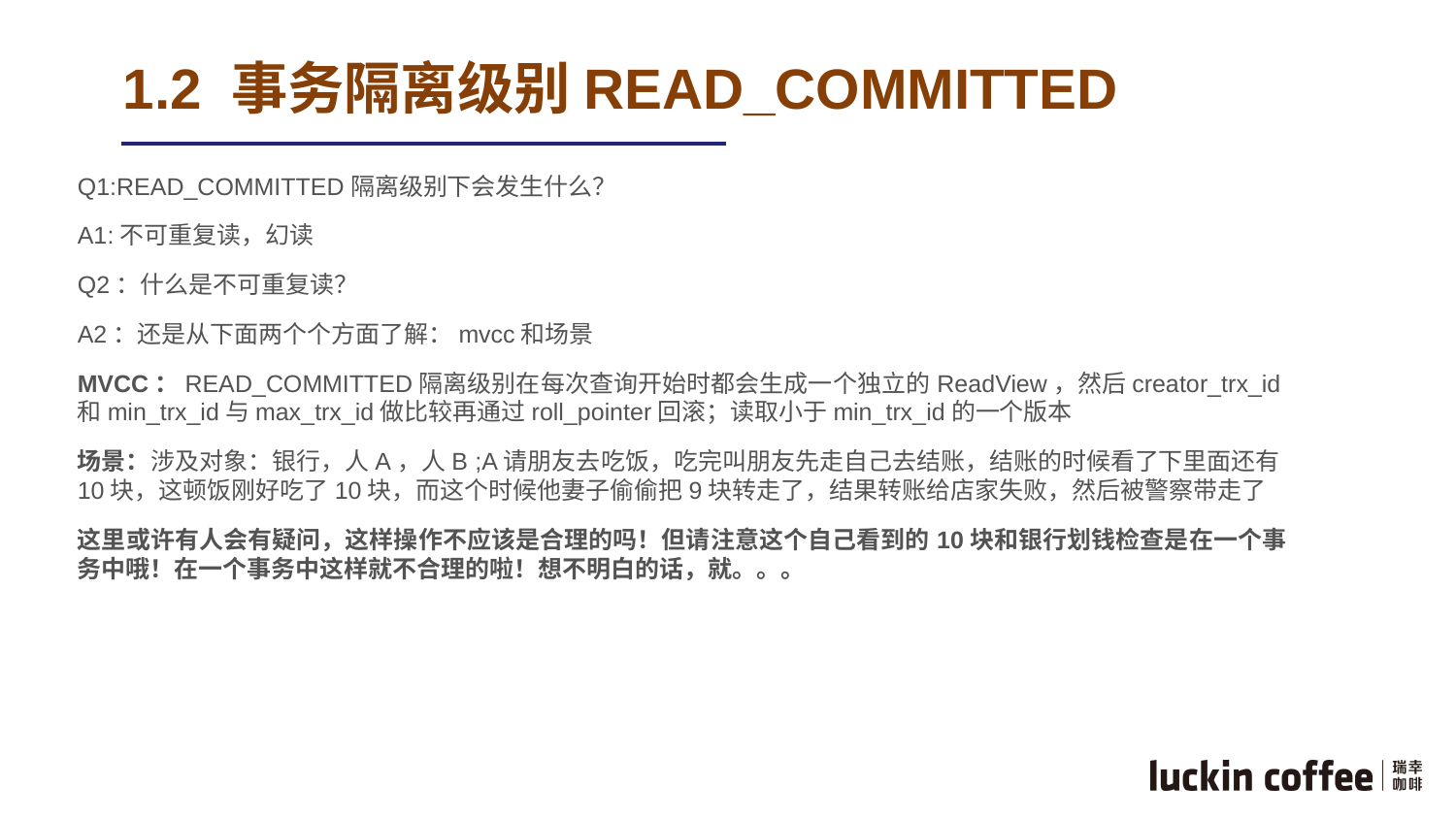

# 1.2 事务隔离级别READ_COMMITTED

Q1:READ_COMMITTED隔离级别下会发生什么？
A1:不可重复读，幻读
Q2：什么是不可重复读？
A2：还是从下面两个个方面了解：mvcc和场景
MVCC：READ_COMMITTED隔离级别在每次查询开始时都会生成一个独立的ReadView，然后creator_trx_id和min_trx_id与max_trx_id做比较再通过roll_pointer回滚；读取小于min_trx_id的一个版本
场景：涉及对象：银行，人A，人B ;A请朋友去吃饭，吃完叫朋友先走自己去结账，结账的时候看了下里面还有10块，这顿饭刚好吃了10块，而这个时候他妻子偷偷把9块转走了，结果转账给店家失败，然后被警察带走了
这里或许有人会有疑问，这样操作不应该是合理的吗！但请注意这个自己看到的10块和银行划钱检查是在一个事务中哦！在一个事务中这样就不合理的啦！想不明白的话，就。。。